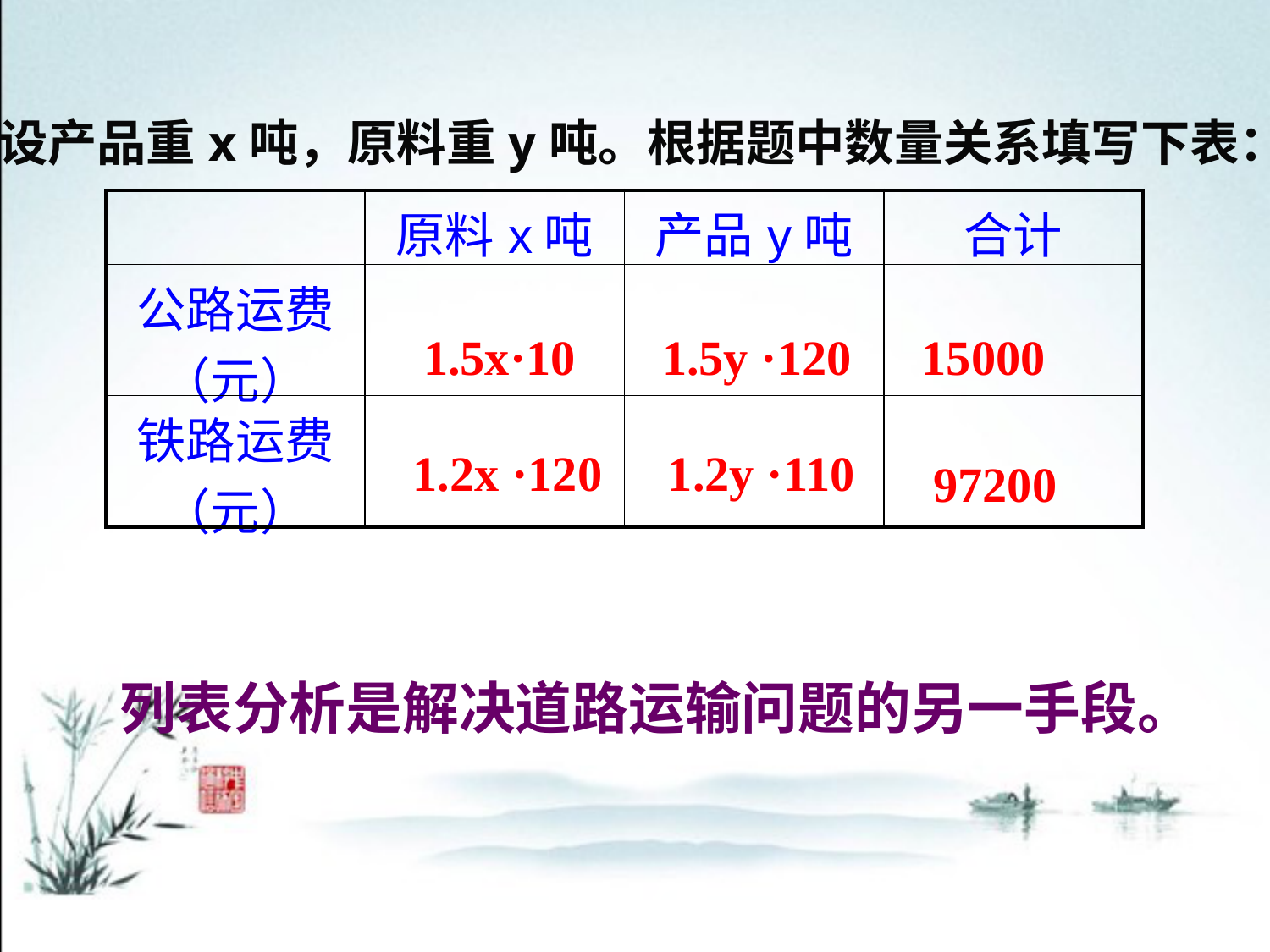

设产品重x吨，原料重y吨。根据题中数量关系填写下表：
|  | 原料x吨 | 产品y吨 | 合计 |
| --- | --- | --- | --- |
| 公路运费（元） |  |  |  |
| 铁路运费（元） |  |  |  |
1.5x·10
1.5y ·120
15000
1.2x ·120
1.2y ·110
97200
列表分析是解决道路运输问题的另一手段。